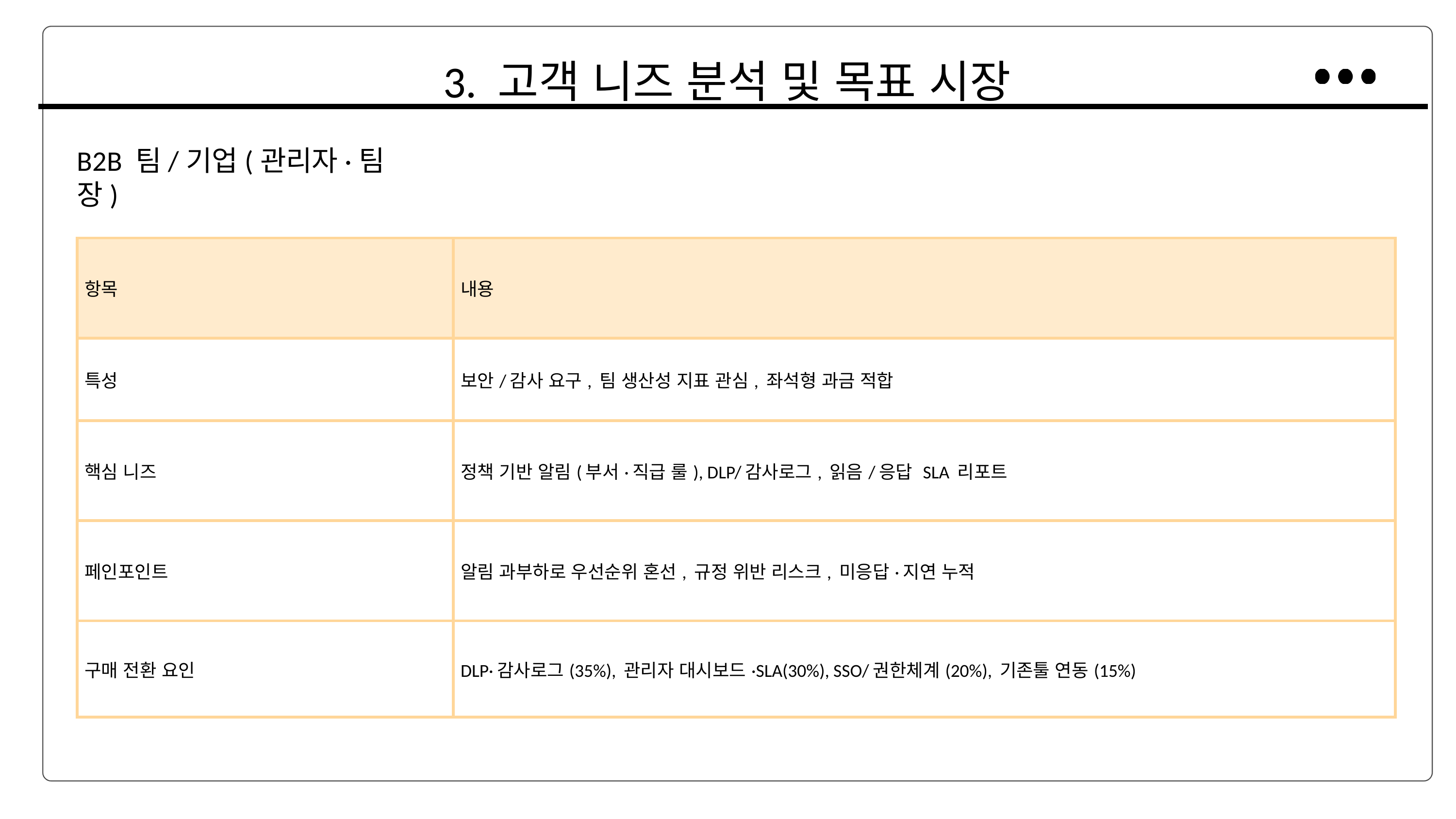

3. 고객 니즈 분석 및 목표 시장

B2B 팀/기업(관리자·팀장)
| 항목 | 내용 |
| --- | --- |
| 특성 | 보안/감사 요구, 팀 생산성 지표 관심, 좌석형 과금 적합 |
| 핵심 니즈 | 정책 기반 알림(부서·직급 룰), DLP/감사로그, 읽음/응답 SLA 리포트 |
| 페인포인트 | 알림 과부하로 우선순위 혼선, 규정 위반 리스크, 미응답·지연 누적 |
| 구매 전환 요인 | DLP·감사로그(35%), 관리자 대시보드·SLA(30%), SSO/권한체계(20%), 기존툴 연동(15%) |